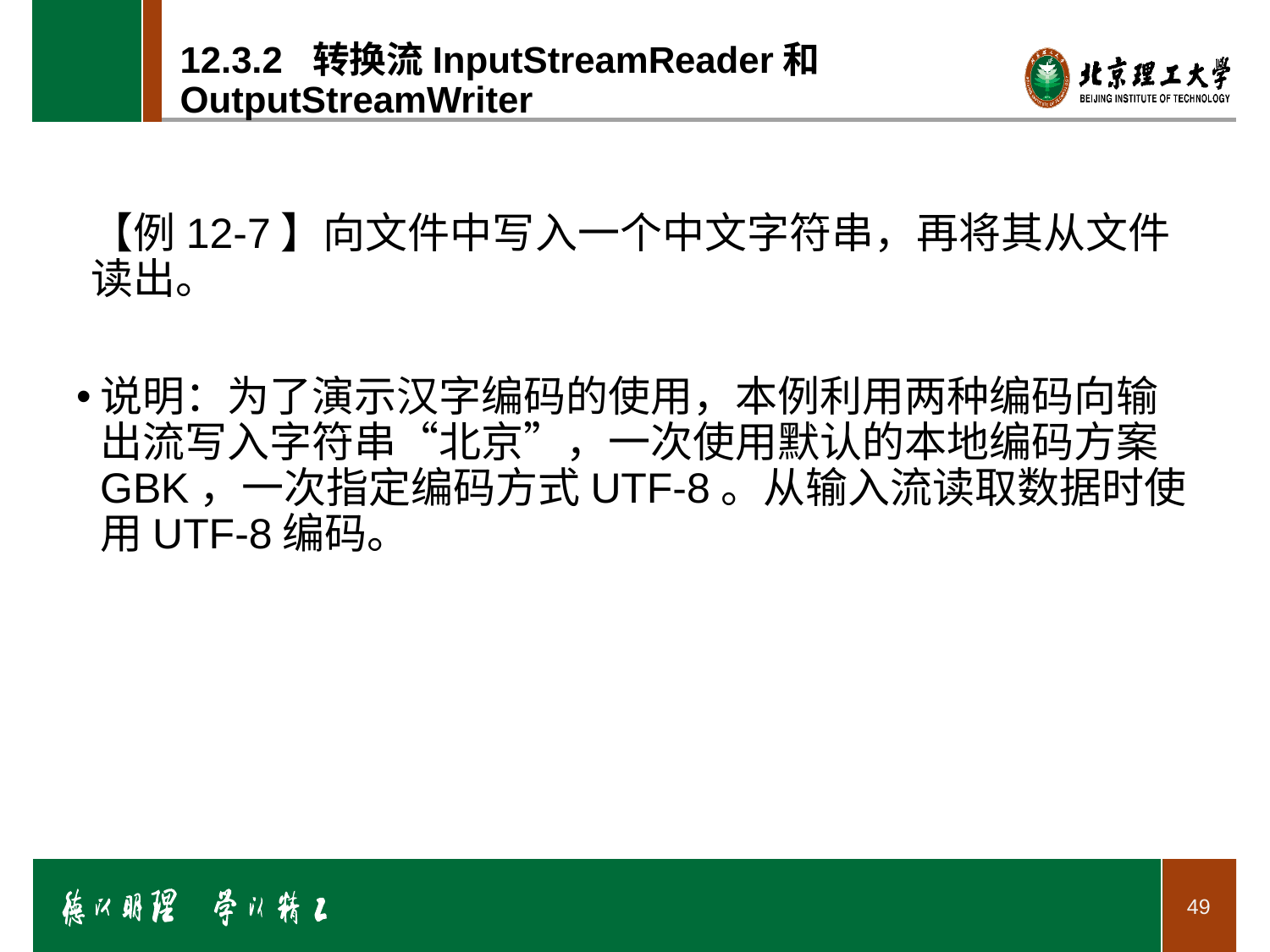

# 12.3.2  转换流InputStreamReader和OutputStreamWriter
【例12-7】向文件中写入一个中文字符串，再将其从文件读出。

说明：为了演示汉字编码的使用，本例利用两种编码向输出流写入字符串“北京”，一次使用默认的本地编码方案GBK，一次指定编码方式UTF-8。从输入流读取数据时使用UTF-8编码。